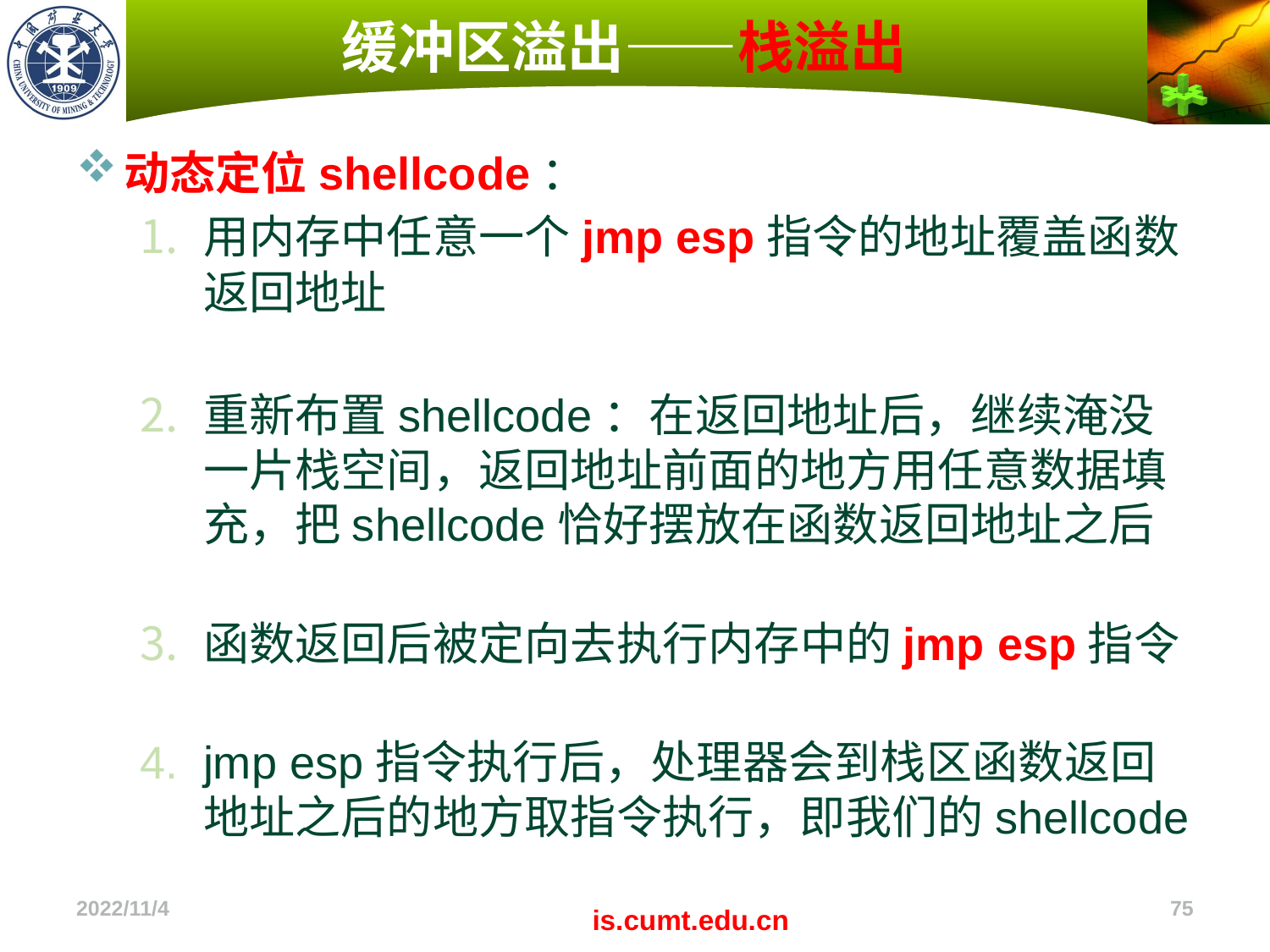

# 缓冲区溢出——栈溢出
动态定位shellcode：
用内存中任意一个jmp esp指令的地址覆盖函数返回地址

重新布置shellcode：在返回地址后，继续淹没一片栈空间，返回地址前面的地方用任意数据填充，把shellcode恰好摆放在函数返回地址之后

函数返回后被定向去执行内存中的jmp esp指令

jmp esp指令执行后，处理器会到栈区函数返回地址之后的地方取指令执行，即我们的shellcode
2022/11/4
75
is.cumt.edu.cn